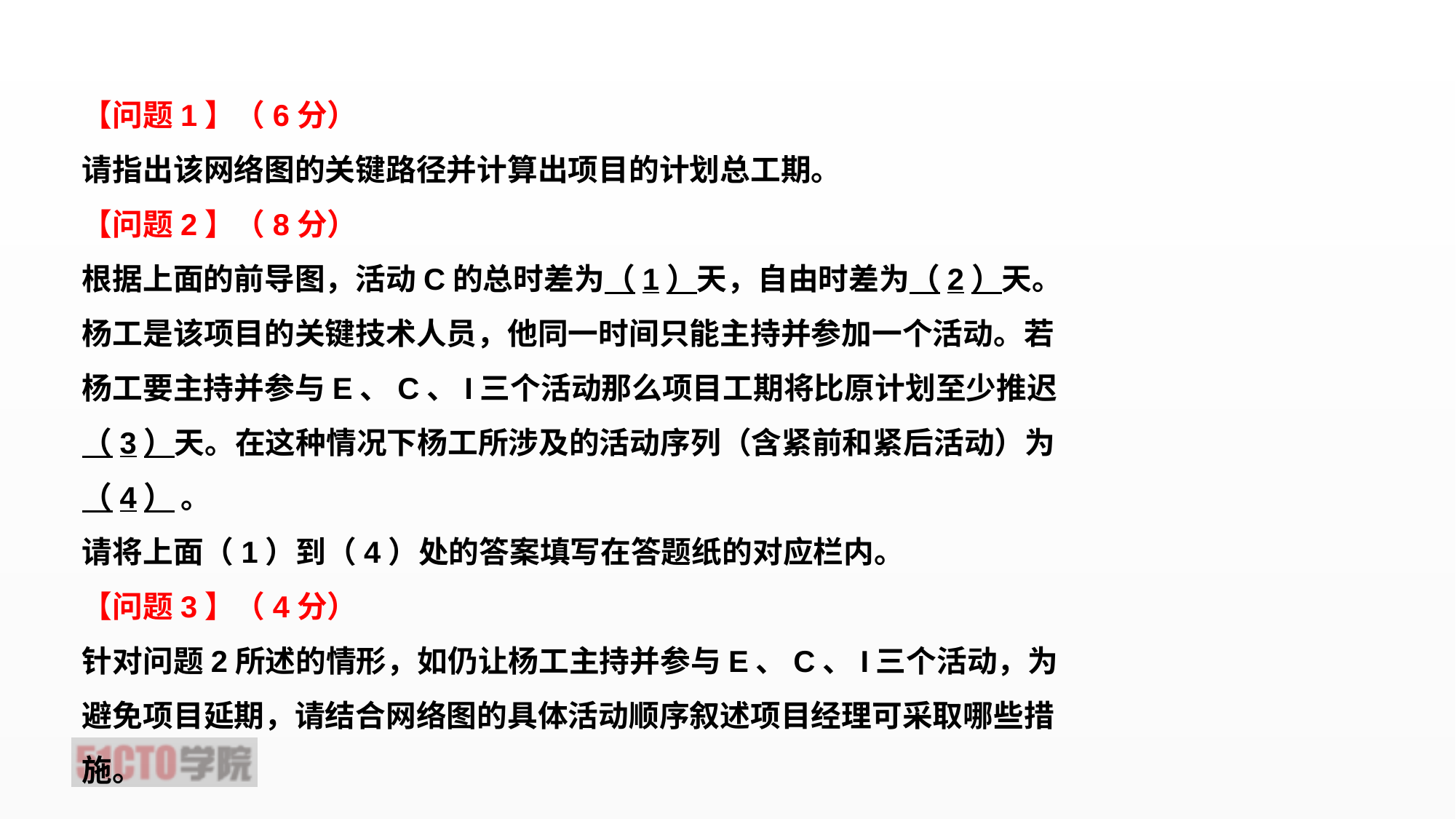

【问题1】（6分）
请指出该网络图的关键路径并计算出项目的计划总工期。
【问题2】（8分）
根据上面的前导图，活动C的总时差为（1）天，自由时差为（2）天。
杨工是该项目的关键技术人员，他同一时间只能主持并参加一个活动。若杨工要主持并参与E、C、I三个活动那么项目工期将比原计划至少推迟（3）天。在这种情况下杨工所涉及的活动序列（含紧前和紧后活动）为（4） 。
请将上面（1）到（4）处的答案填写在答题纸的对应栏内。
【问题3】（4分）
针对问题2所述的情形，如仍让杨工主持并参与E、C、I三个活动，为避免项目延期，请结合网络图的具体活动顺序叙述项目经理可采取哪些措施。